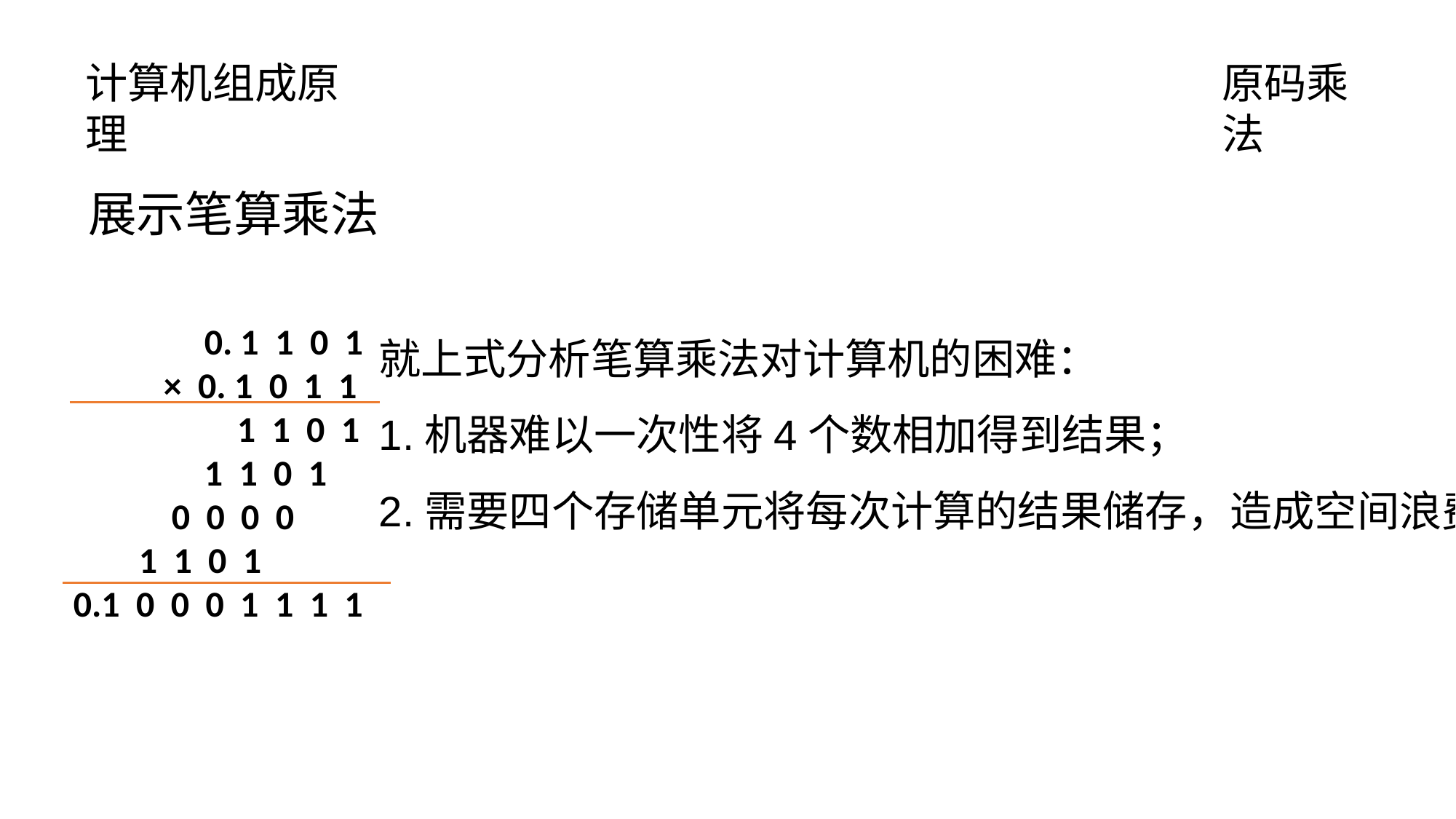

计算机组成原理
原码乘法
展示笔算乘法
就上式分析笔算乘法对计算机的困难：
1.机器难以一次性将4个数相加得到结果；
2.需要四个存储单元将每次计算的结果储存，造成空间浪费。
                0. 1  1  0  1
           ×  0. 1  0  1  1
                    1  1  0  1
                1  1  0  1
            0  0  0  0
        1  1  0  1
0.1  0  0  0  1  1  1  1